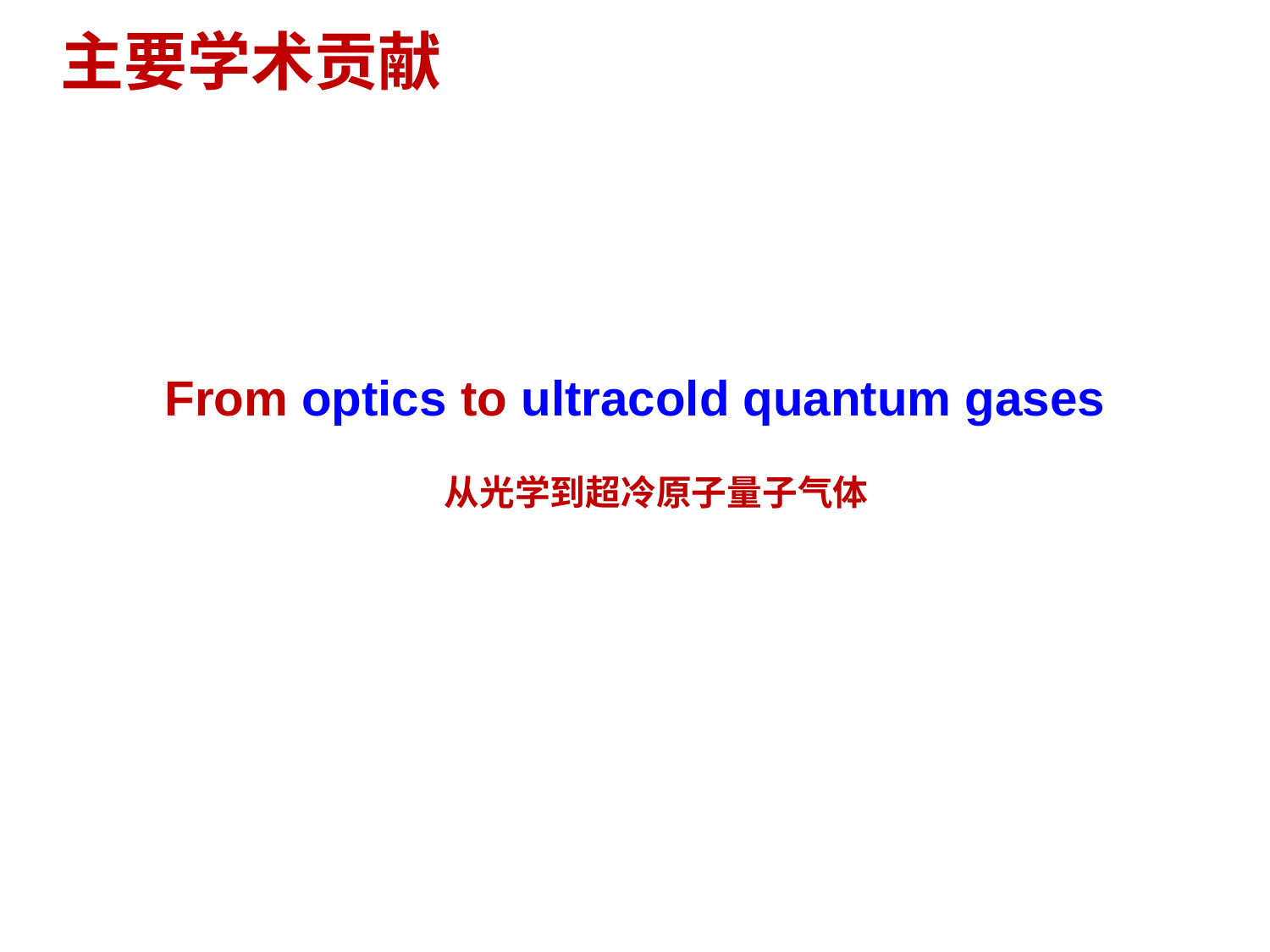

主要学术贡献
From optics to ultracold quantum gases
从光学到超冷原子量子气体